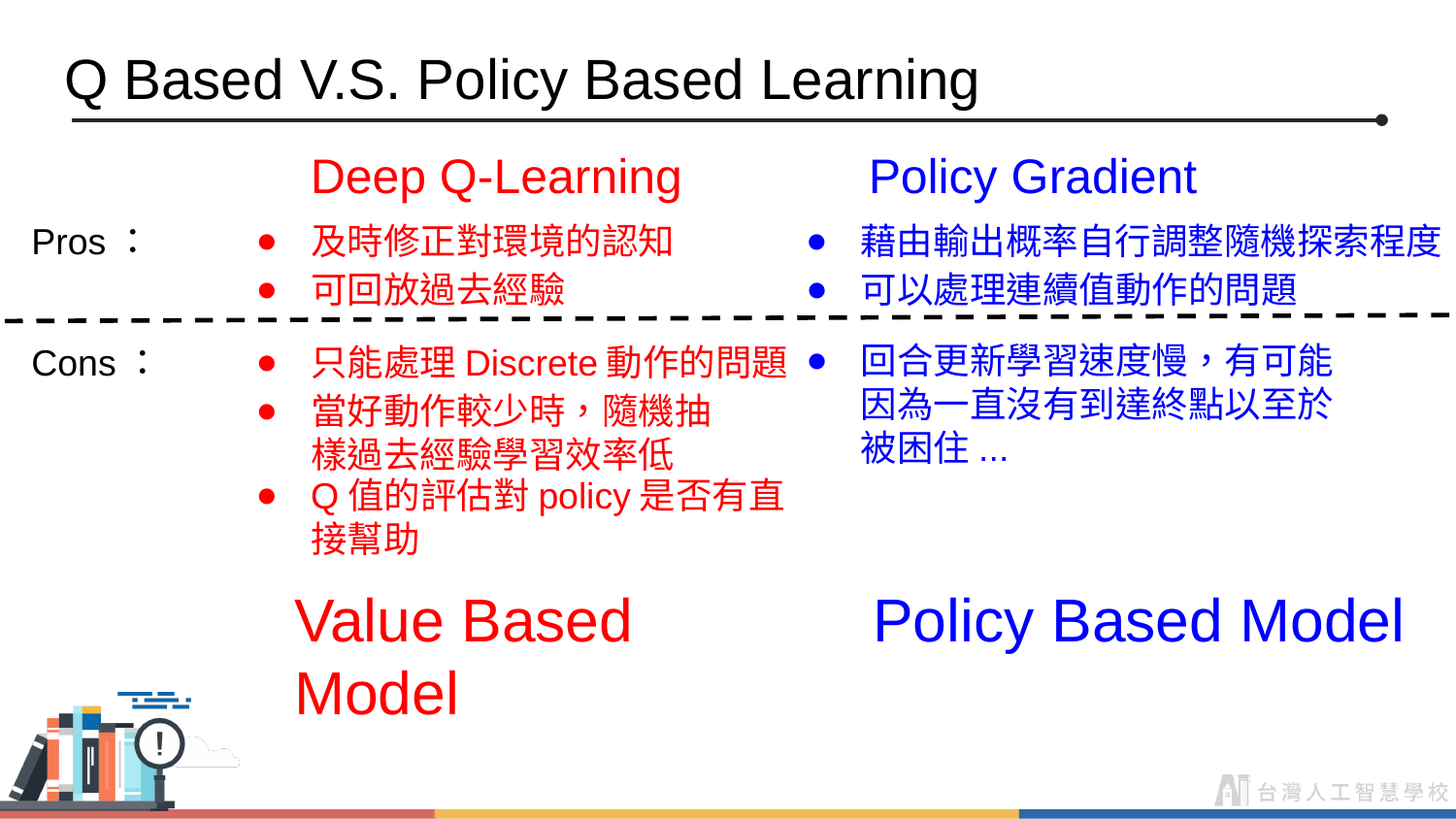

Q Based V.S. Policy Based Learning
Deep Q-Learning
Policy Gradient
Pros：
及時修正對環境的認知
可回放過去經驗
藉由輸出概率自行調整隨機探索程度
可以處理連續值動作的問題
回合更新學習速度慢，有可能因為一直沒有到達終點以至於被困住...
Cons：
只能處理Discrete動作的問題
當好動作較少時，隨機抽樣過去經驗學習效率低
Q值的評估對policy是否有直接幫助
Value Based Model
Policy Based Model